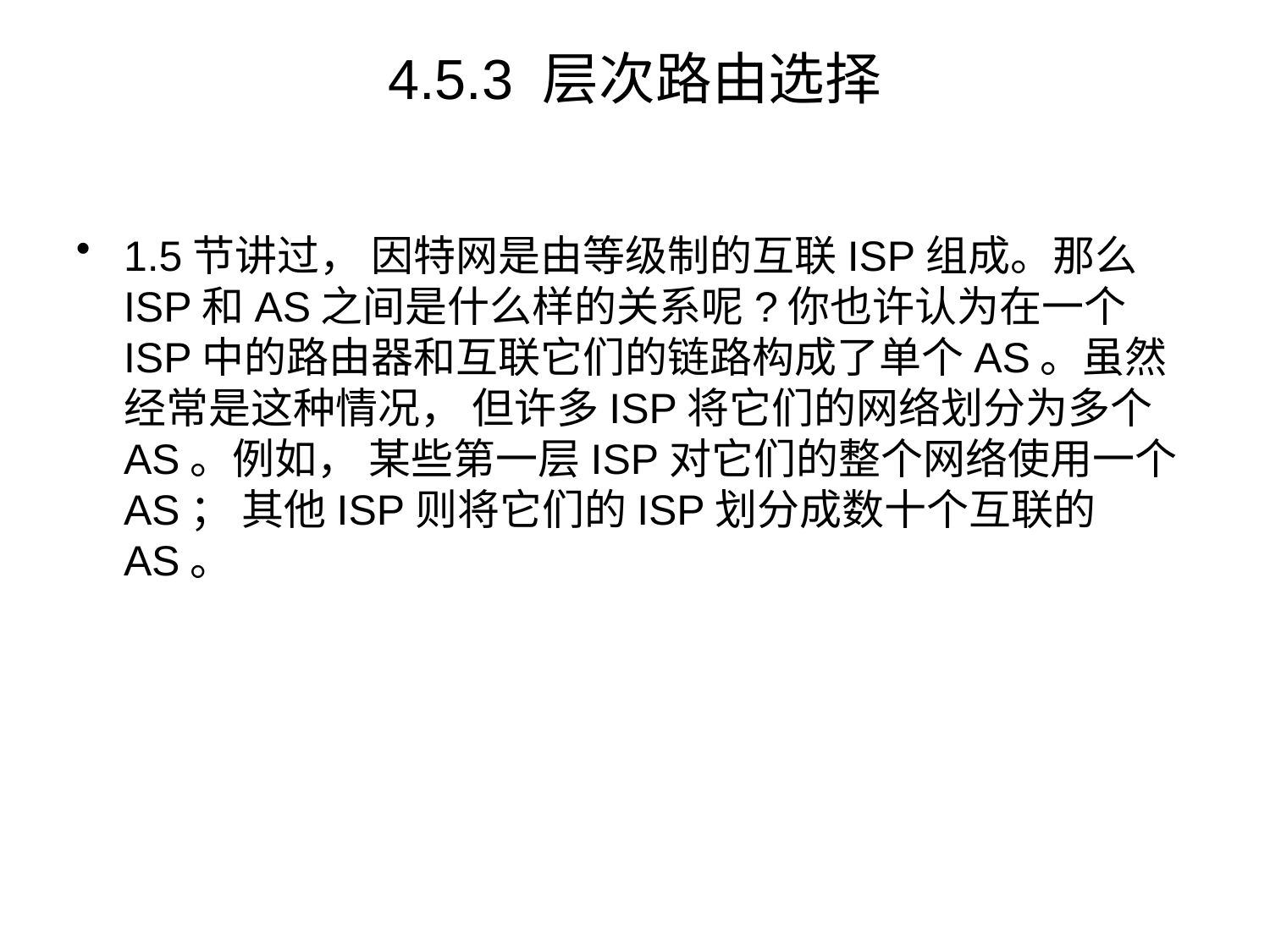

# 4.5.3 层次路由选择
1.5节讲过， 因特网是由等级制的互联ISP组成。那么ISP和AS之间是什么样的关系呢?你也许认为在一个ISP中的路由器和互联它们的链路构成了单个AS。虽然经常是这种情况， 但许多ISP将它们的网络划分为多个AS。例如， 某些第一层ISP对它们的整个网络使用一个AS； 其他ISP则将它们的ISP划分成数十个互联的AS。